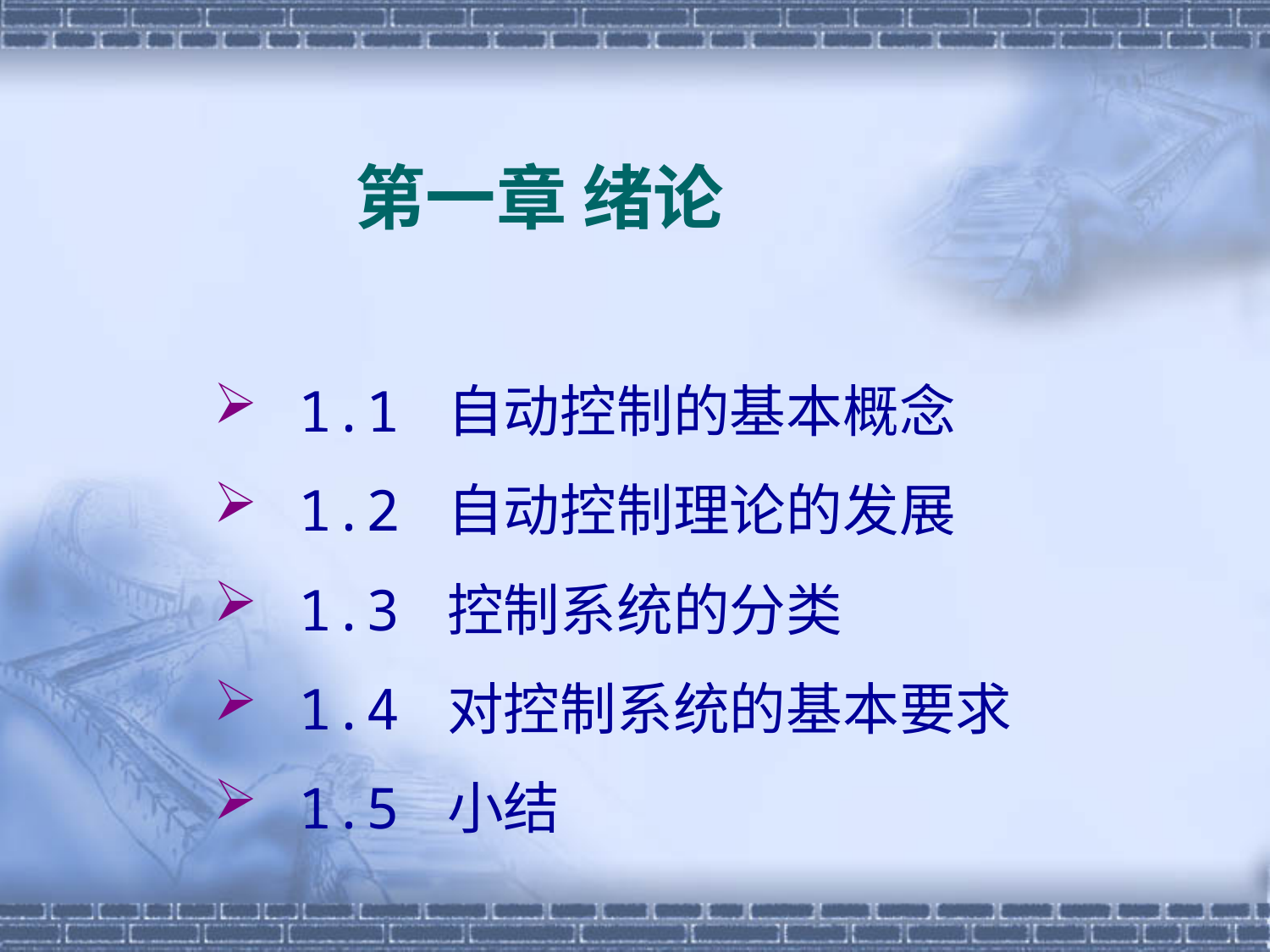

第一章 绪论
1.1 自动控制的基本概念
1.2 自动控制理论的发展
1.3 控制系统的分类
1.4 对控制系统的基本要求
1.5 小结